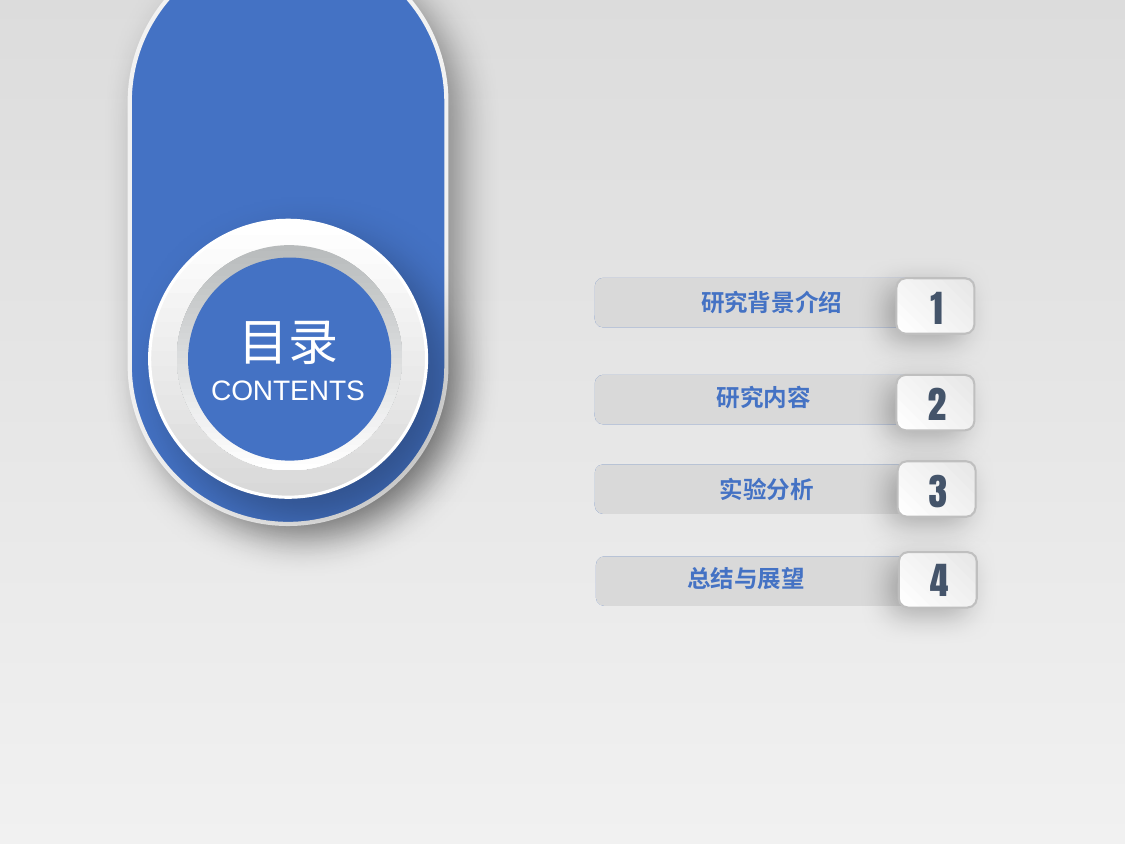

1
  研究背景介绍
目录
CONTENTS
     研究内容

2

3

实验分析

4

              总结与展望